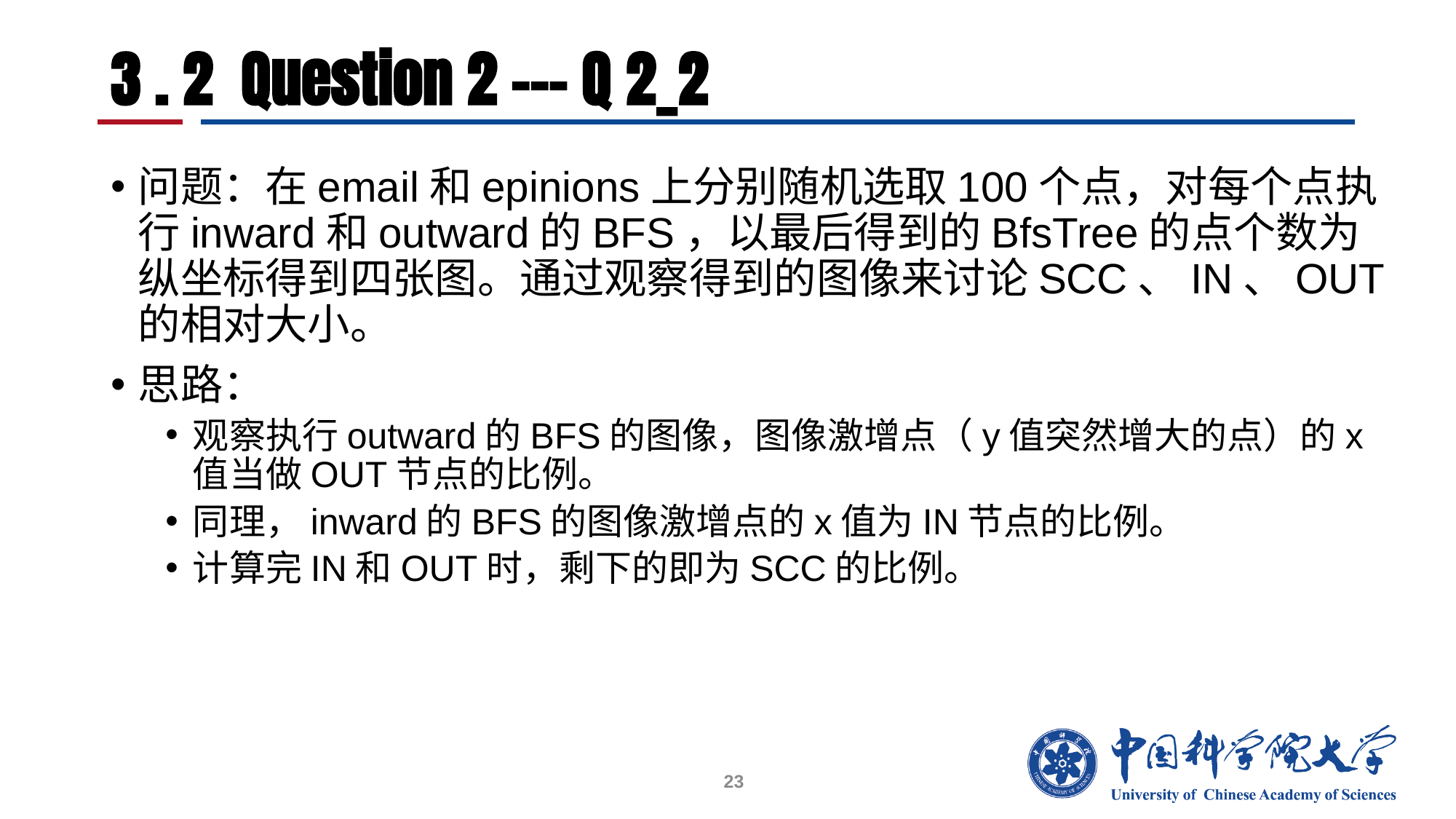

# 3 . 2  Question 2 --- Q 2_2
问题：在email和epinions上分别随机选取100个点，对每个点执行inward和outward的BFS，以最后得到的BfsTree的点个数为纵坐标得到四张图。通过观察得到的图像来讨论SCC、IN、OUT的相对大小。
思路：
观察执行outward的BFS的图像，图像激增点（y值突然增大的点）的x值当做OUT节点的比例。
同理，inward的BFS的图像激增点的x值为IN节点的比例。
计算完IN和OUT时，剩下的即为SCC的比例。

23